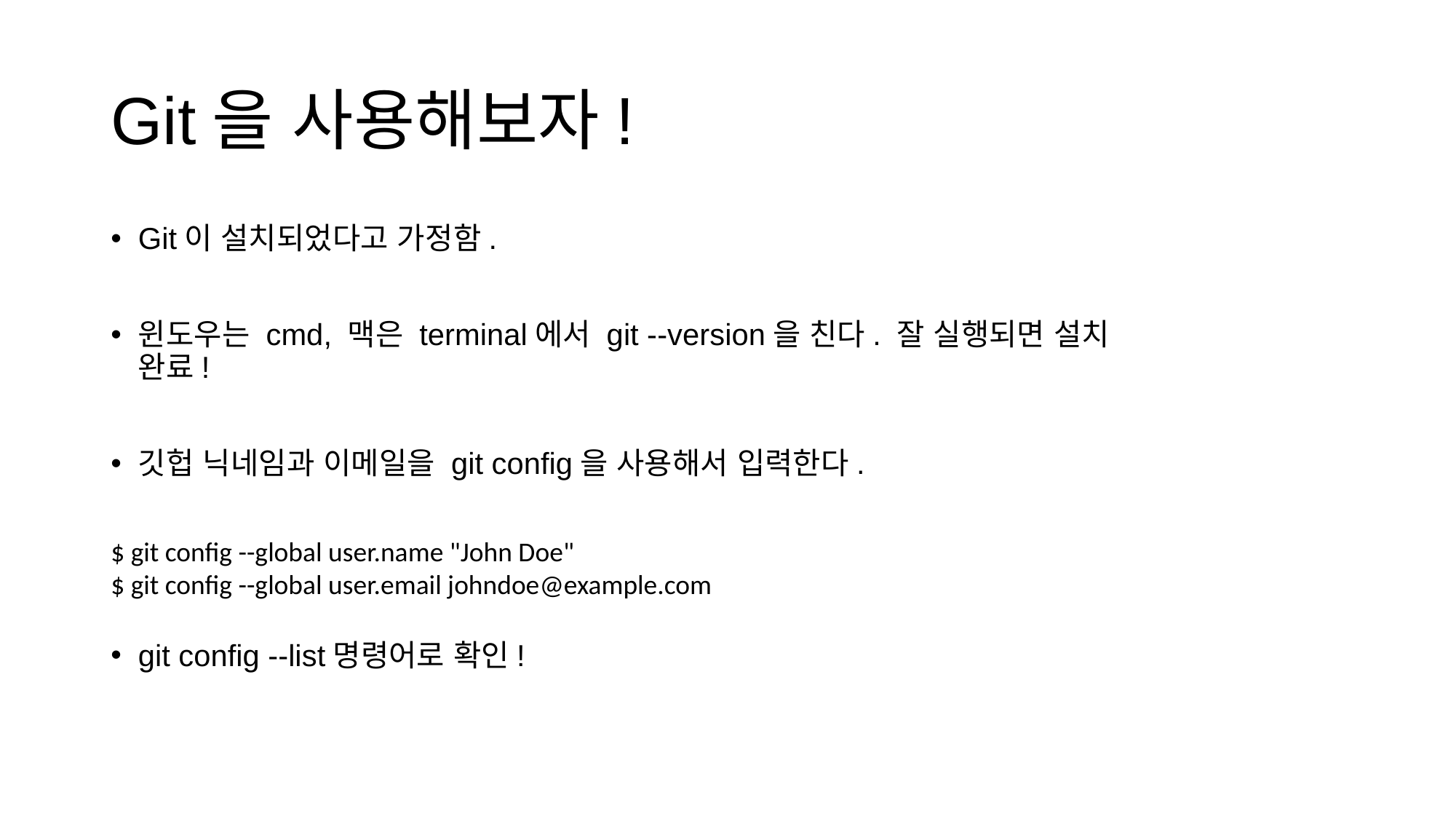

# Git을 사용해보자!
Git이 설치되었다고 가정함.

윈도우는 cmd, 맥은 terminal에서 git --version을 친다. 잘 실행되면 설치 완료!

깃헙 닉네임과 이메일을 git config을 사용해서 입력한다.

git config --list명령어로 확인!
$ git config --global user.name "John Doe"
$ git config --global user.email johndoe@example.com